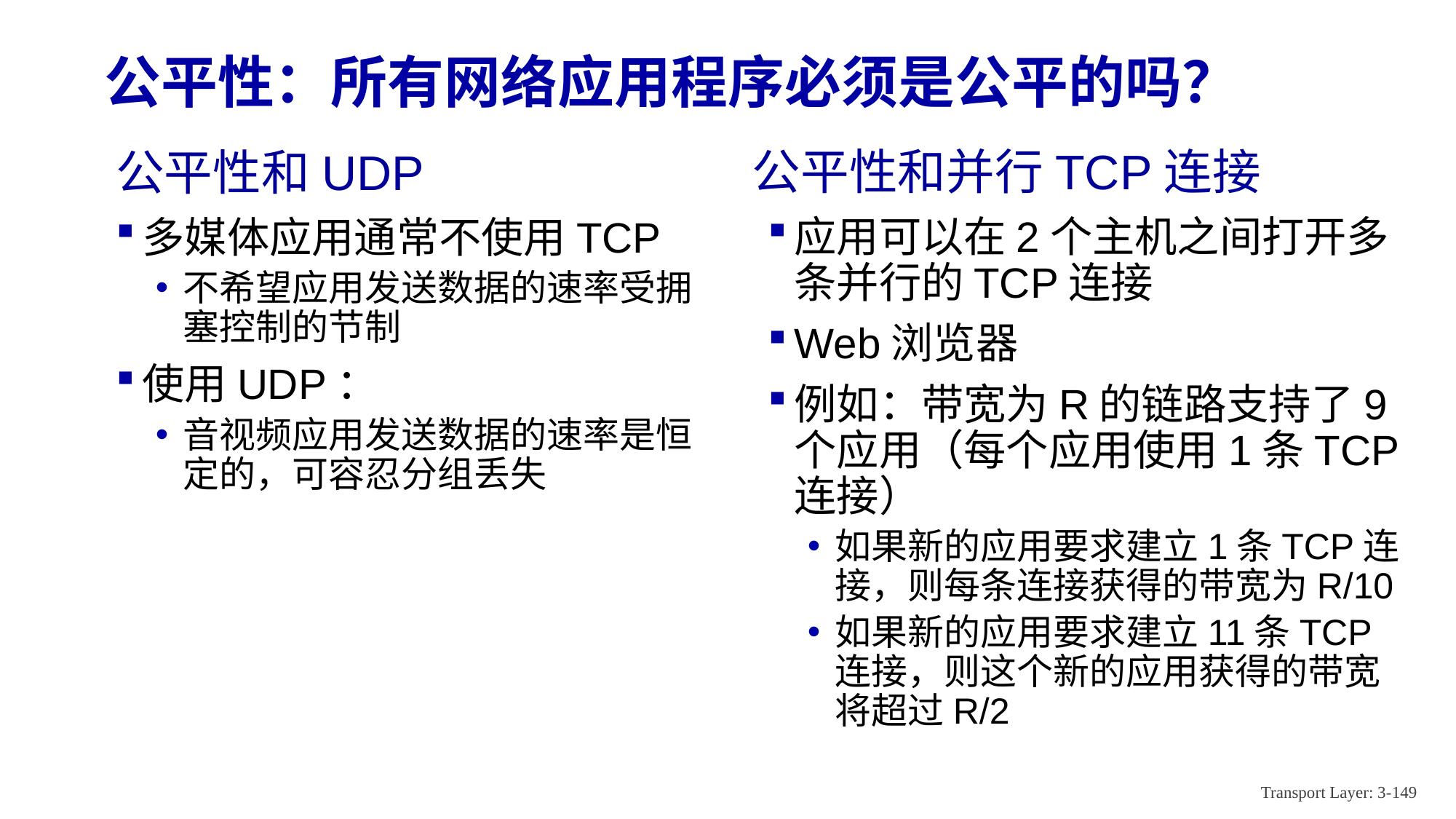

# 公平性：所有网络应用程序必须是公平的吗？
公平性和并行TCP连接
应用可以在2个主机之间打开多条并行的TCP连接
Web浏览器
例如：带宽为R的链路支持了9个应用（每个应用使用1条TCP连接）
如果新的应用要求建立1条TCP连接，则每条连接获得的带宽为R/10
如果新的应用要求建立11条TCP连接，则这个新的应用获得的带宽将超过R/2

公平性和UDP
多媒体应用通常不使用TCP
不希望应用发送数据的速率受拥塞控制的节制
使用UDP：
音视频应用发送数据的速率是恒定的，可容忍分组丢失
Transport Layer: 3-149